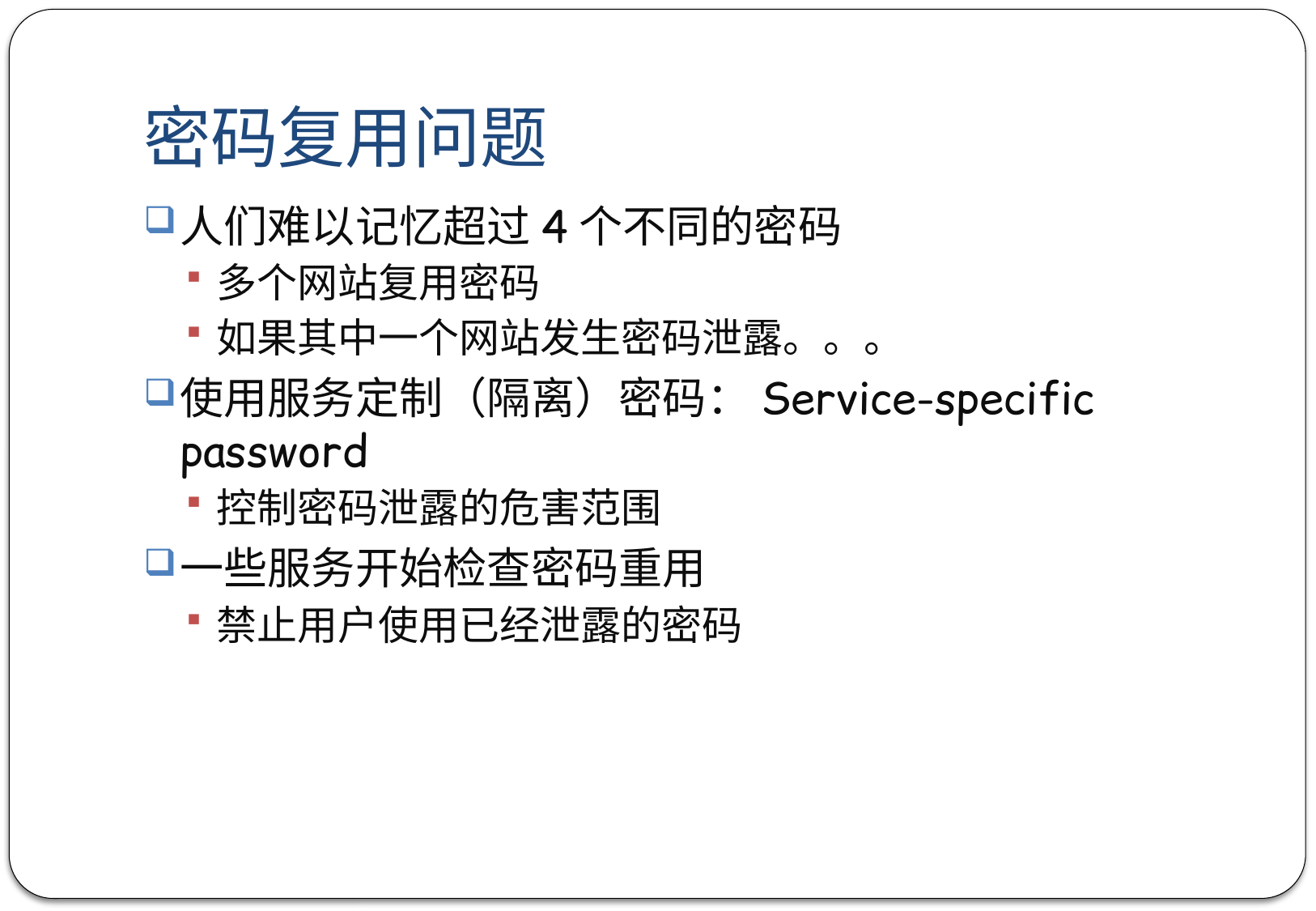

# 密码复用问题
人们难以记忆超过4个不同的密码
多个网站复用密码
如果其中一个网站发生密码泄露。。。
使用服务定制（隔离）密码：Service-specific password
控制密码泄露的危害范围
一些服务开始检查密码重用
禁止用户使用已经泄露的密码